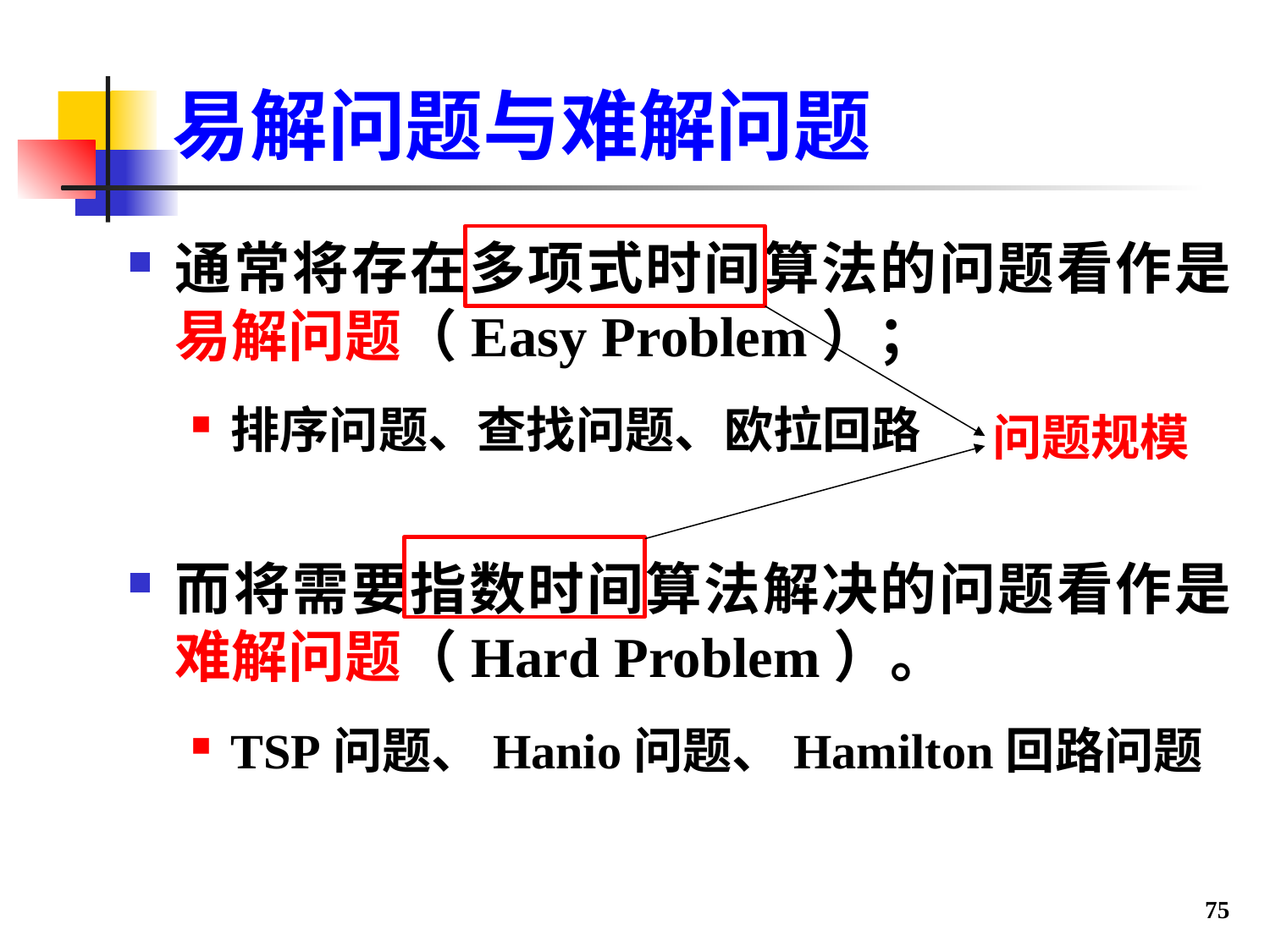

# 易解问题与难解问题
通常将存在多项式时间算法的问题看作是易解问题（Easy Problem）；
排序问题、查找问题、欧拉回路

而将需要指数时间算法解决的问题看作是难解问题（Hard Problem）。
TSP问题、Hanio问题、Hamilton回路问题

问题规模

75